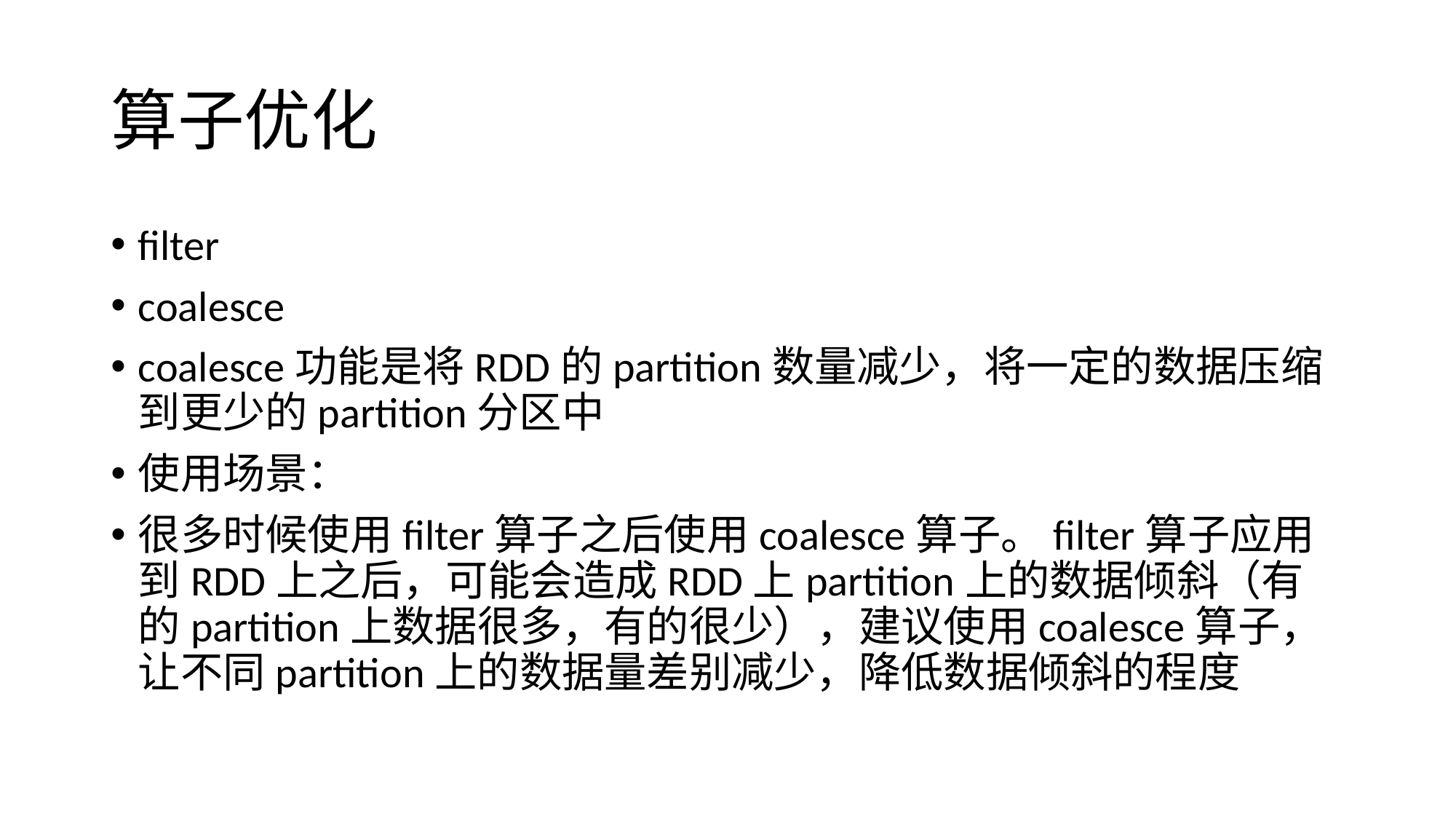

# 算子优化
filter
coalesce
coalesce功能是将RDD的partition数量减少，将一定的数据压缩到更少的partition分区中
使用场景：
很多时候使用filter算子之后使用coalesce算子。filter算子应用到RDD上之后，可能会造成RDD上partition上的数据倾斜（有的partition上数据很多，有的很少），建议使用coalesce算子，让不同partition上的数据量差别减少，降低数据倾斜的程度